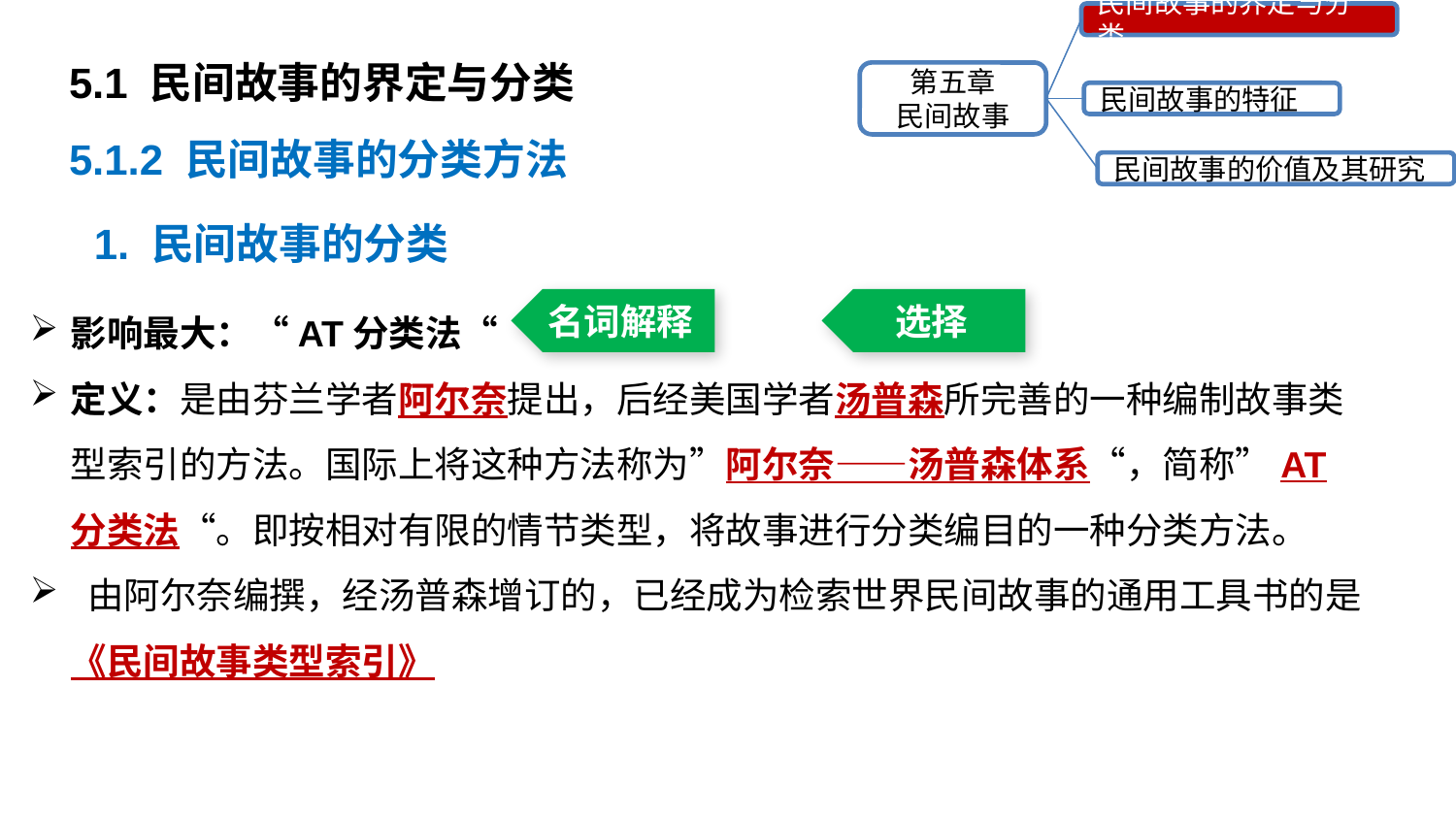

民间故事的界定与分类
第五章
民间故事
民间故事的特征
民间故事的价值及其研究
5.1 民间故事的界定与分类
5.1.2 民间故事的分类方法
1. 民间故事的分类
影响最大：“AT分类法“
定义：是由芬兰学者阿尔奈提出，后经美国学者汤普森所完善的一种编制故事类型索引的方法。国际上将这种方法称为”阿尔奈——汤普森体系“，简称”AT分类法“。即按相对有限的情节类型，将故事进行分类编目的一种分类方法。
 由阿尔奈编撰，经汤普森增订的，已经成为检索世界民间故事的通用工具书的是《民间故事类型索引》

名词解释
选择